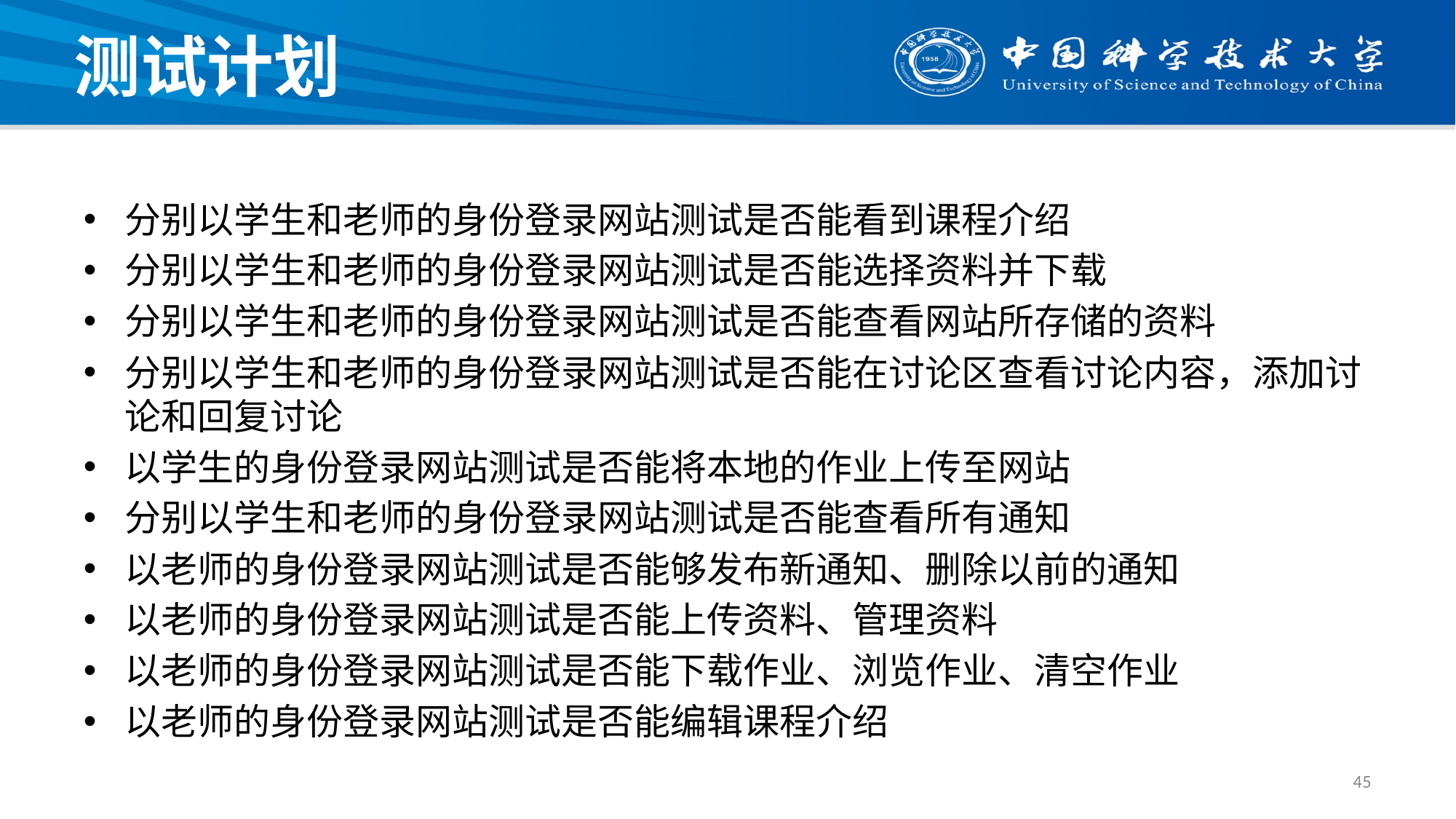

# 测试计划
分别以学生和老师的身份登录网站测试是否能看到课程介绍
分别以学生和老师的身份登录网站测试是否能选择资料并下载
分别以学生和老师的身份登录网站测试是否能查看网站所存储的资料
分别以学生和老师的身份登录网站测试是否能在讨论区查看讨论内容，添加讨论和回复讨论
以学生的身份登录网站测试是否能将本地的作业上传至网站
分别以学生和老师的身份登录网站测试是否能查看所有通知
以老师的身份登录网站测试是否能够发布新通知、删除以前的通知
以老师的身份登录网站测试是否能上传资料、管理资料
以老师的身份登录网站测试是否能下载作业、浏览作业、清空作业
以老师的身份登录网站测试是否能编辑课程介绍

45